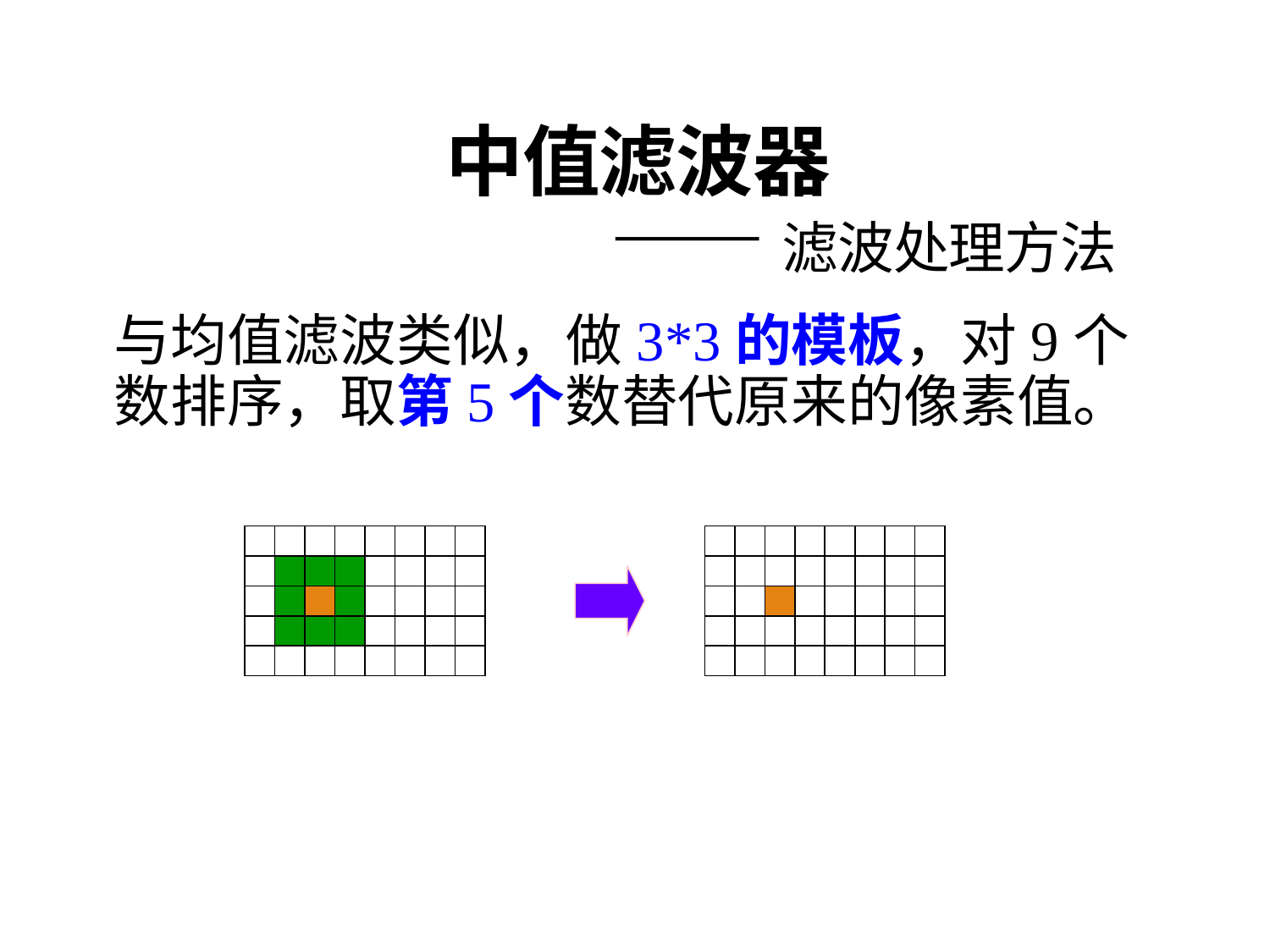

# 中值滤波器 —— 滤波处理方法
与均值滤波类似，做3*3的模板，对9个数排序，取第5个数替代原来的像素值。